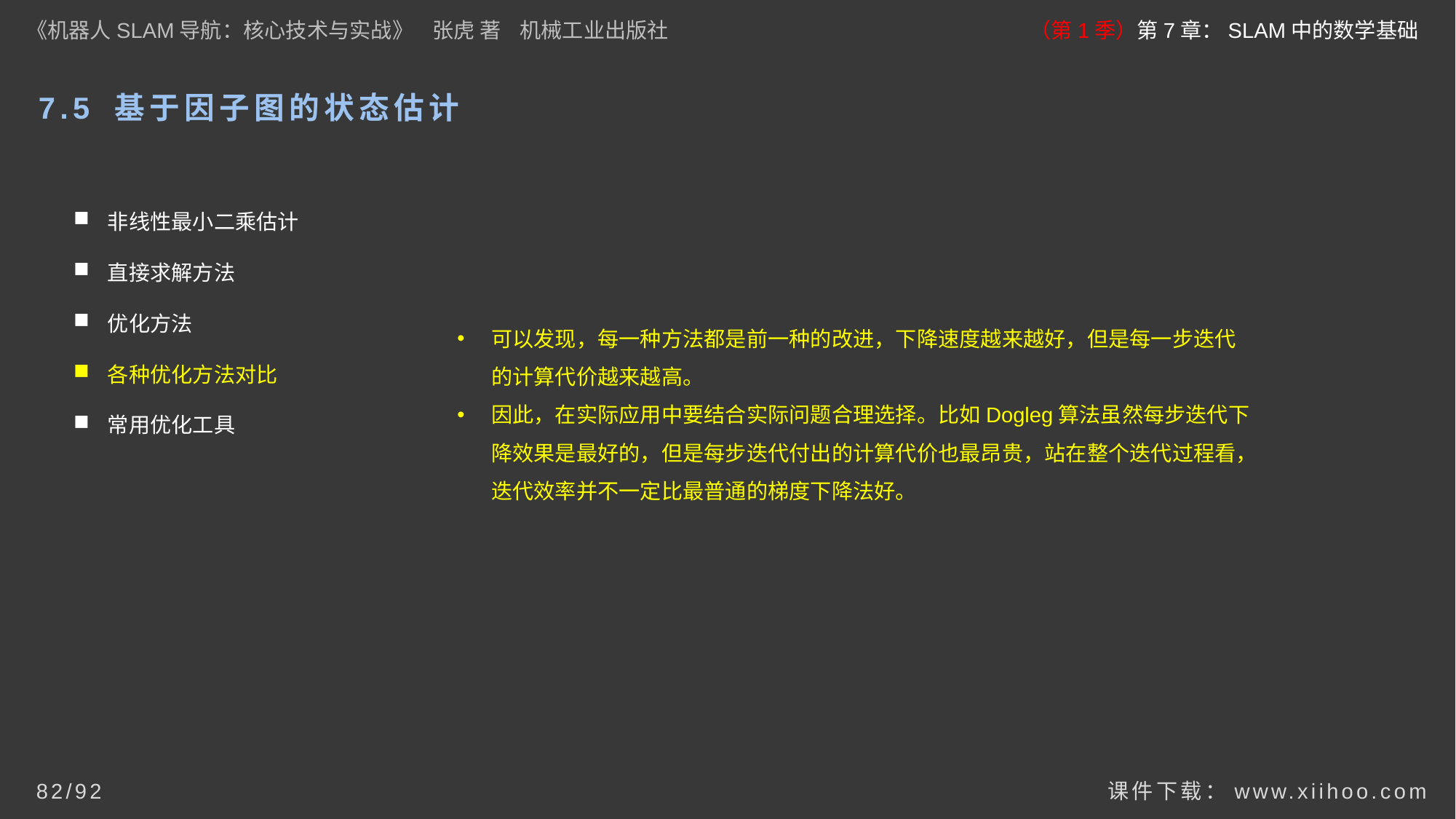

《机器人SLAM导航：核心技术与实战》    张虎 著    机械工业出版社
（第1季）第7章：SLAM中的数学基础
# 7.5 基于因子图的状态估计
非线性最小二乘估计
直接求解方法
优化方法
各种优化方法对比
常用优化工具
可以发现，每一种方法都是前一种的改进，下降速度越来越好，但是每一步迭代的计算代价越来越高。
因此，在实际应用中要结合实际问题合理选择。比如Dogleg算法虽然每步迭代下降效果是最好的，但是每步迭代付出的计算代价也最昂贵，站在整个迭代过程看，迭代效率并不一定比最普通的梯度下降法好。
课件下载：www.xiihoo.com
82/92